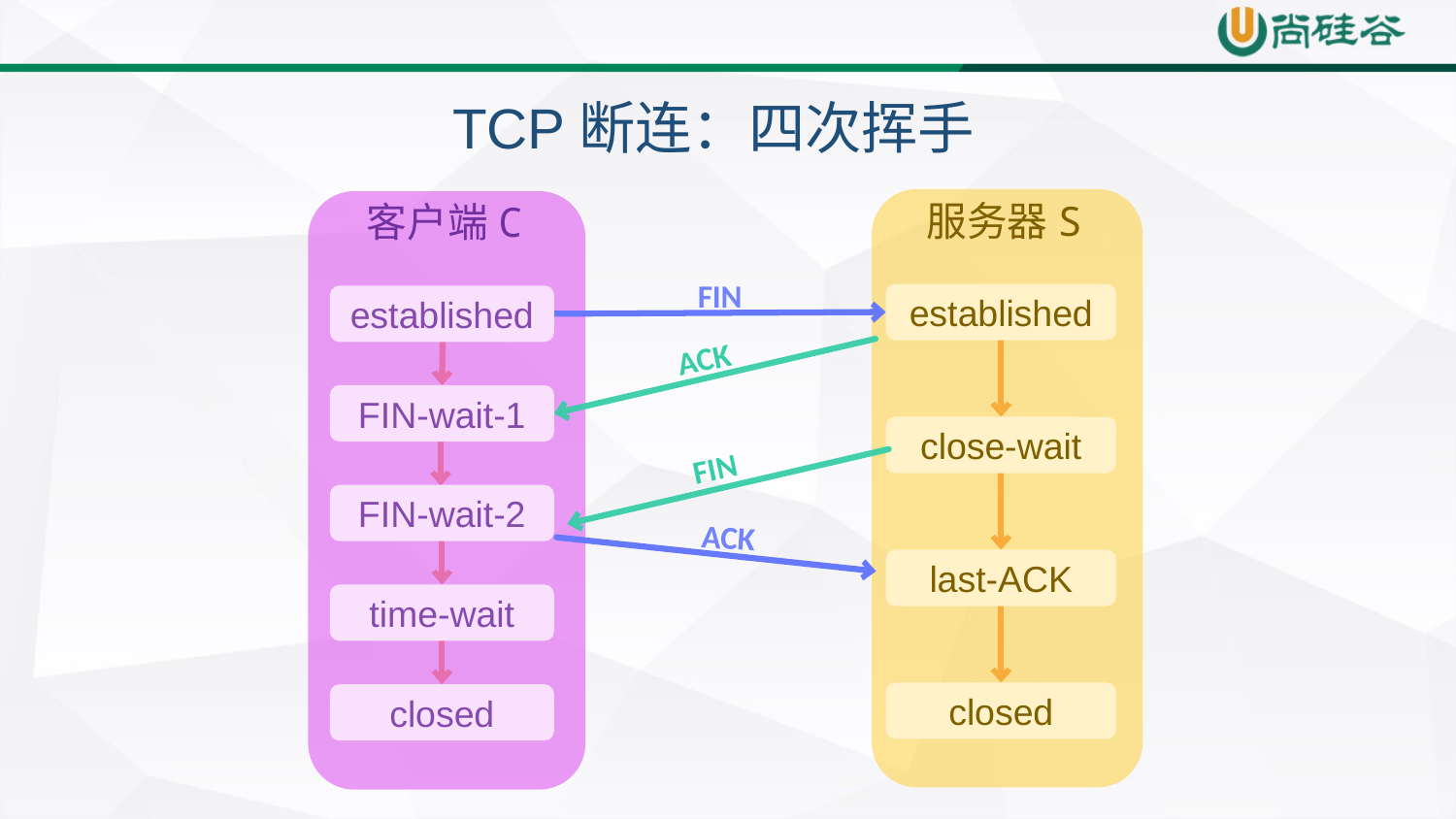

TCP断连：四次挥手
服务器S

客户端C

FIN
established
established
ACK
FIN-wait-1
close-wait
FIN
FIN-wait-2
ACK
last-ACK
time-wait
closed
closed